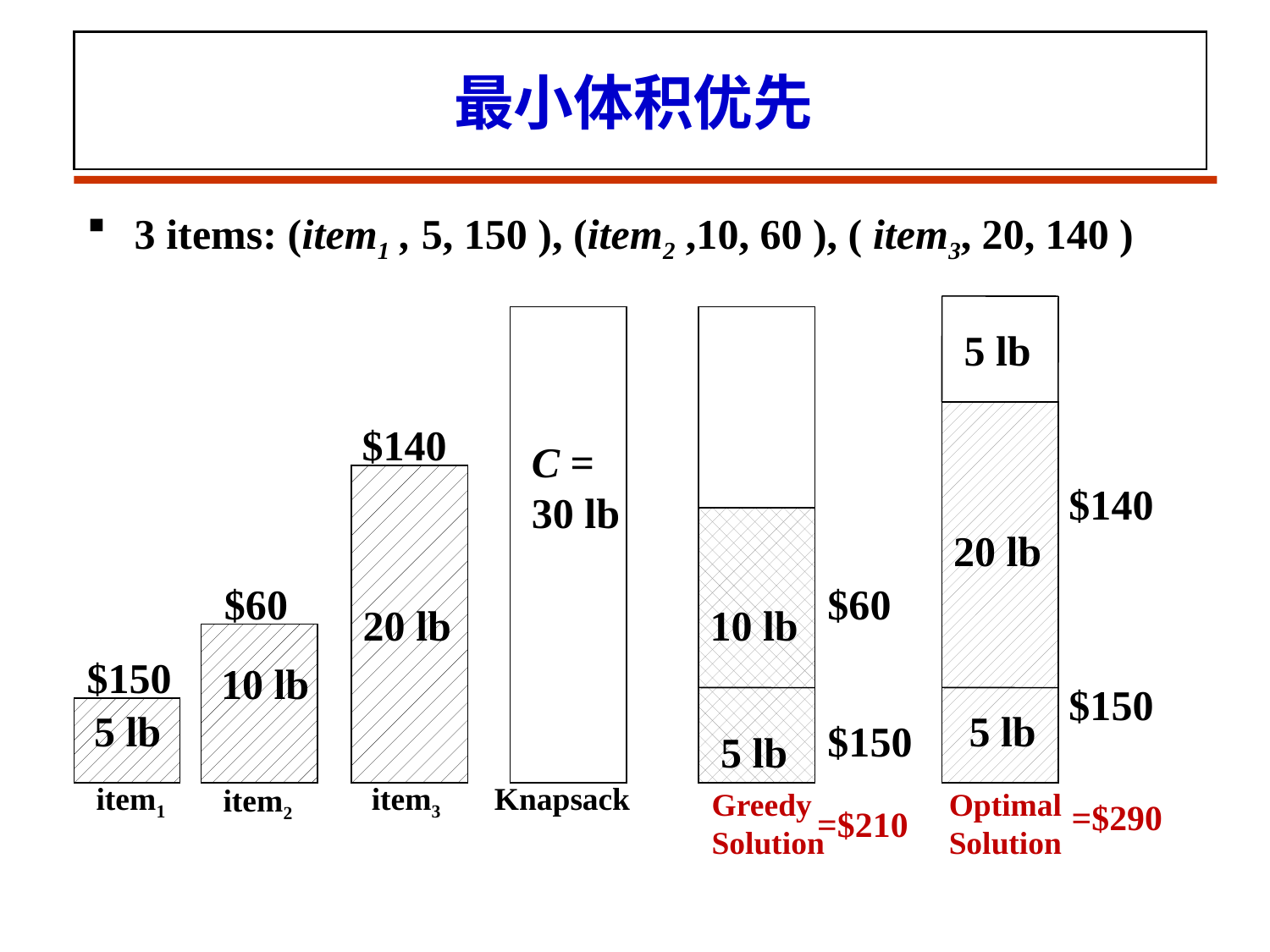

# 最小体积优先
3 items: (item1 , 5, 150 ), (item2 ,10, 60 ), ( item3, 20, 140 )

5 lb

$140
20 lb
$150

5 lb

$140
C =
30 lb

$60
$60
20 lb
10 lb

$150
10 lb

5 lb
$150
5 lb
item1
item3
Knapsack
item2
Greedy
Solution
Optimal
Solution
=$290
=$210